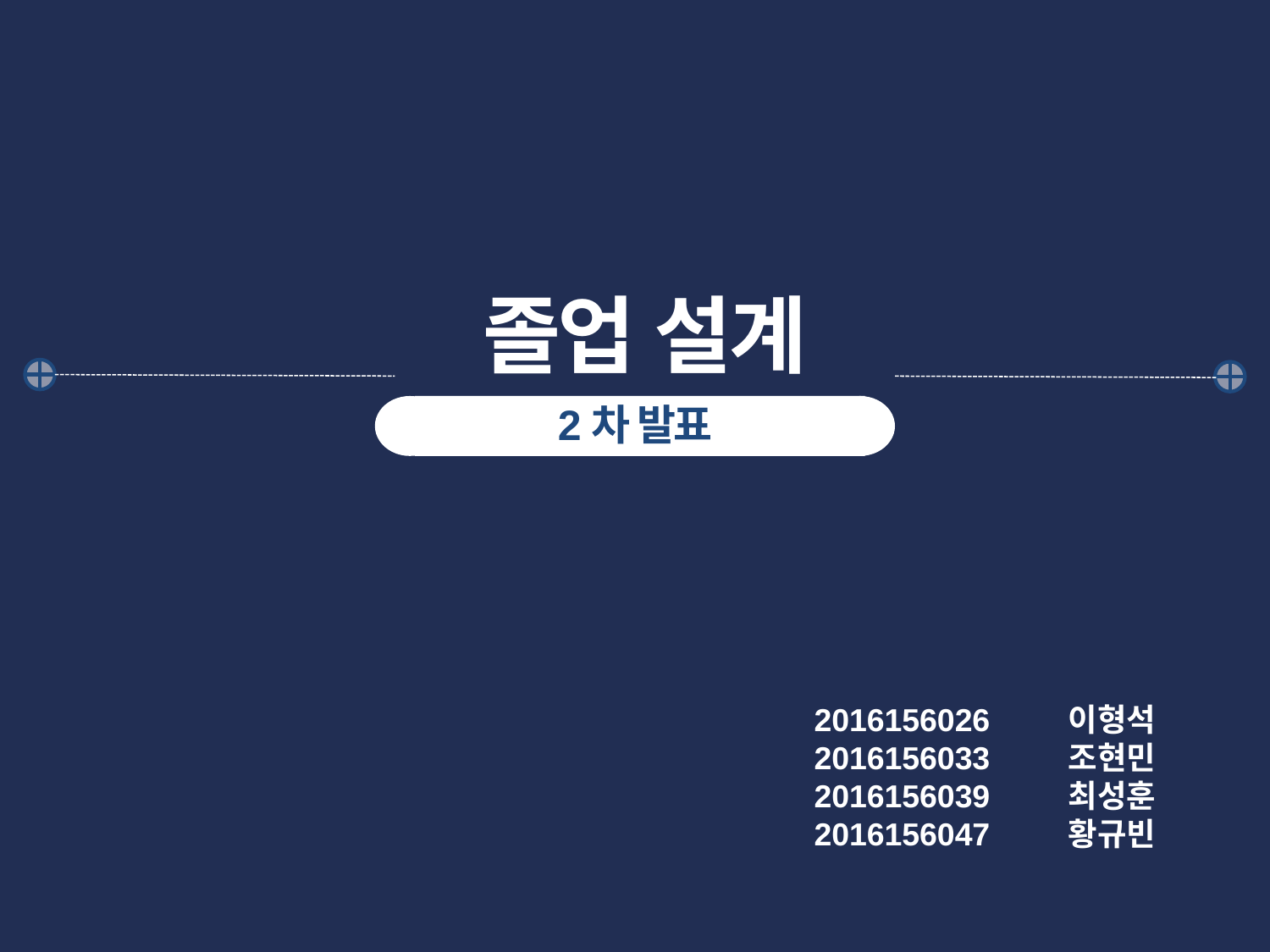

졸업 설계

2차 발표

2016156026 	이형석
2016156033	조현민
2016156039	최성훈
2016156047	황규빈